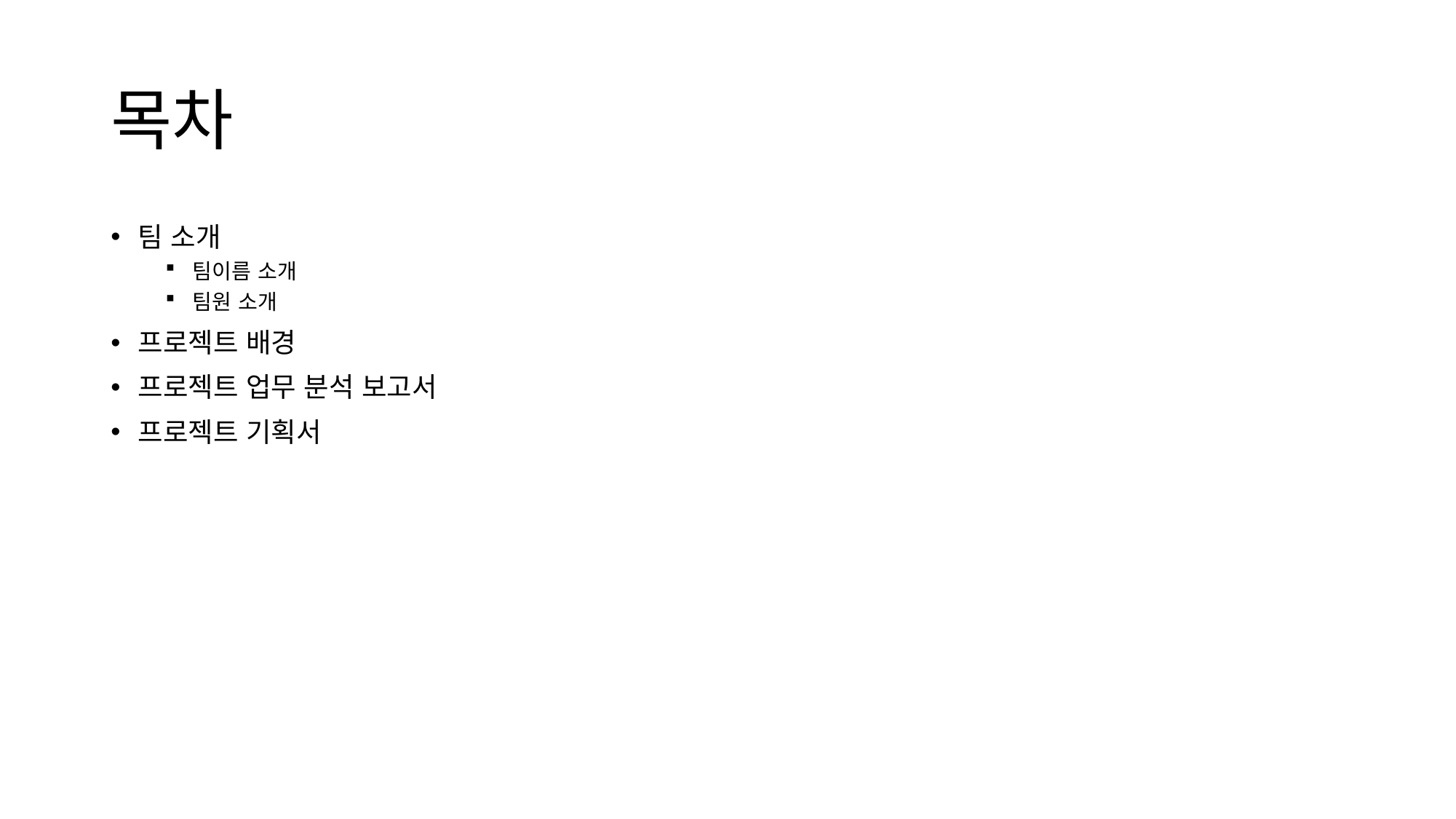

# 목차
팀 소개
팀이름 소개
팀원 소개
프로젝트 배경
프로젝트 업무 분석 보고서
프로젝트 기획서